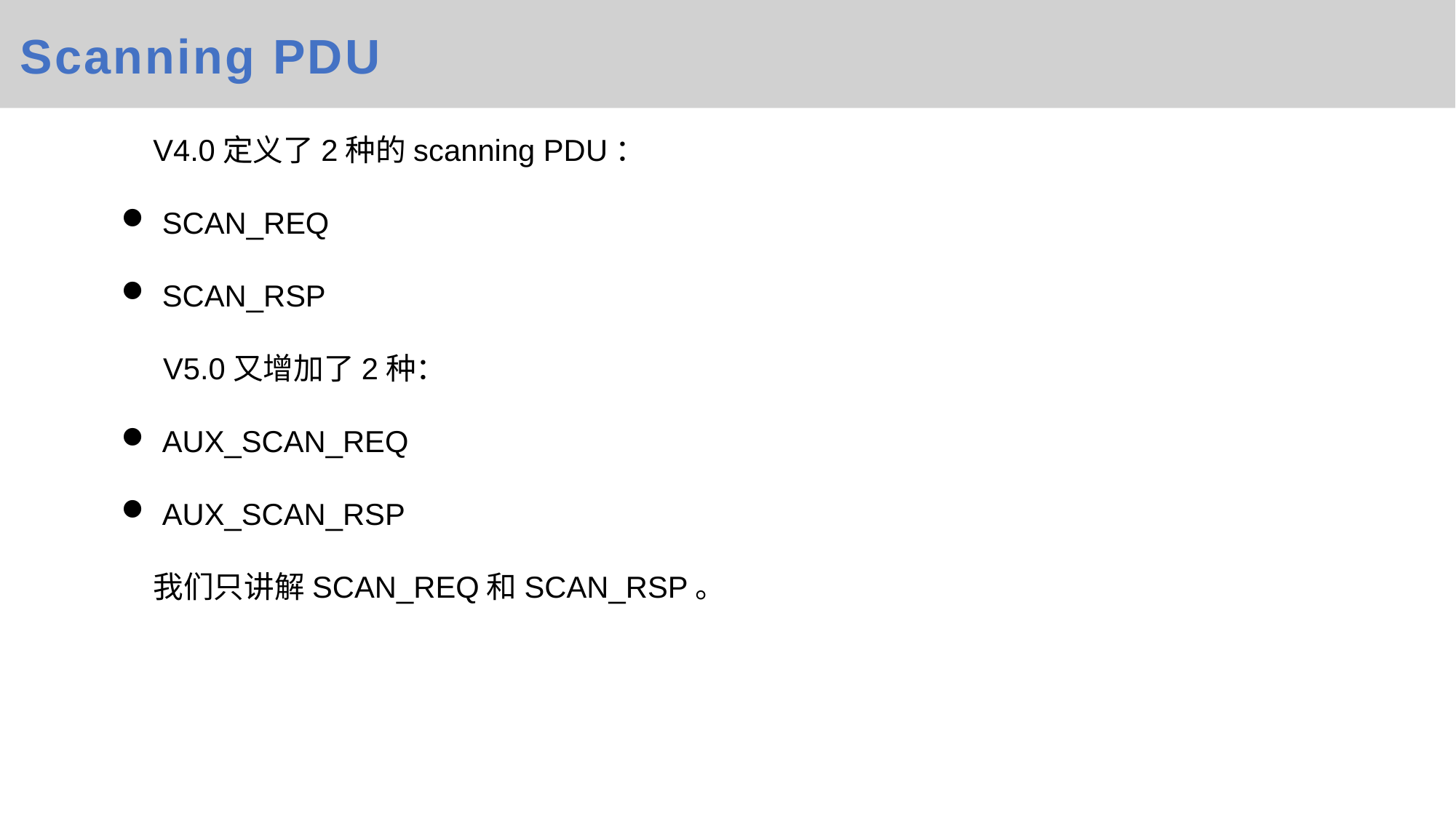

Scanning PDU
V4.0定义了2种的scanning PDU：
SCAN_REQ
SCAN_RSP
     V5.0又增加了2种：
AUX_SCAN_REQ
AUX_SCAN_RSP
我们只讲解SCAN_REQ和SCAN_RSP。